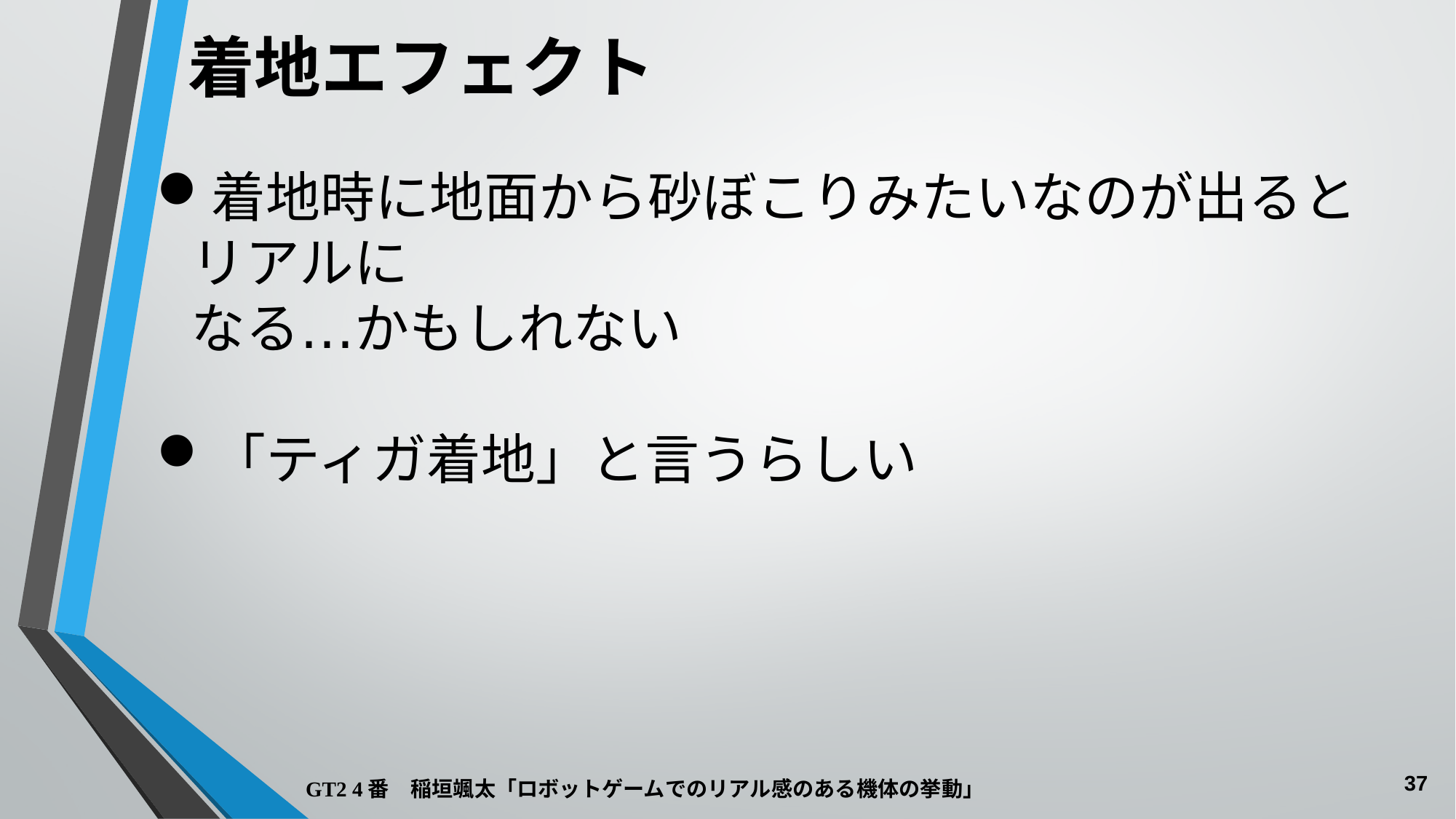

着地エフェクト
着地時に地面から砂ぼこりみたいなのが出るとリアルに
なる…かもしれない

「ティガ着地」と言うらしい
37
GT2 4番　稲垣颯太「ロボットゲームでのリアル感のある機体の挙動」